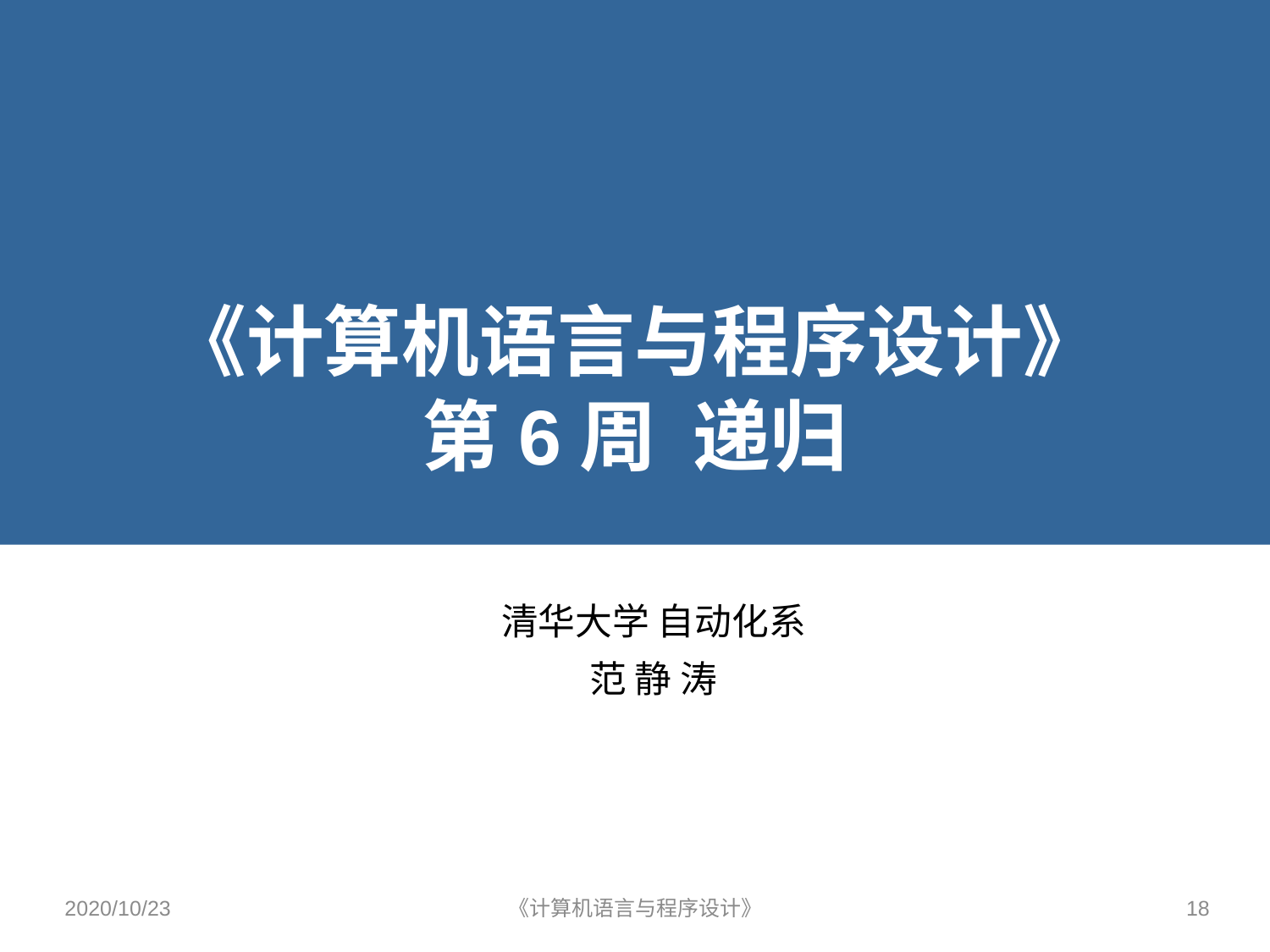

# 《计算机语言与程序设计》 第6周  递归
清华大学 自动化系
范 静 涛
2020/10/23
《计算机语言与程序设计》
18